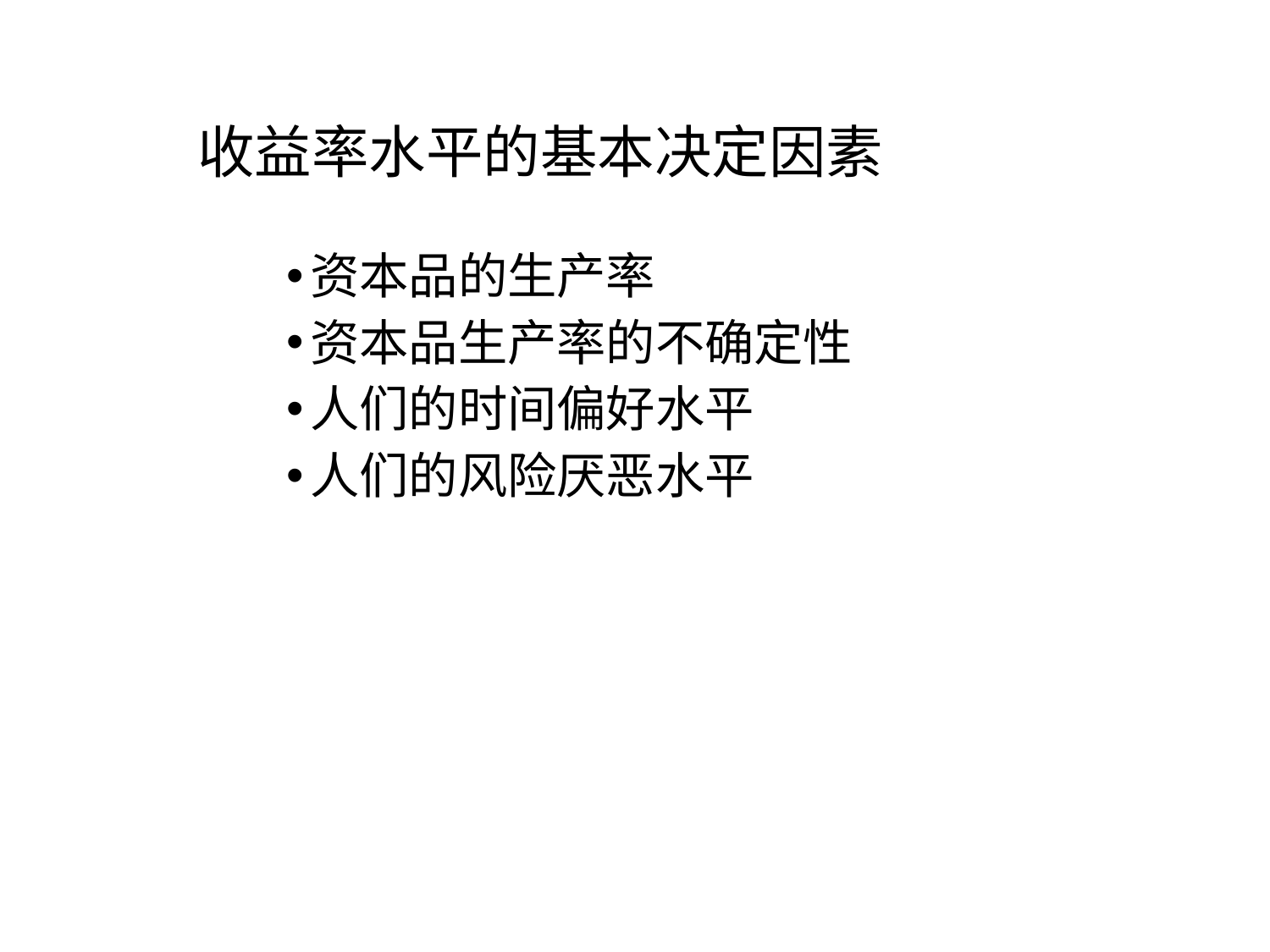

# 收益率水平的基本决定因素
资本品的生产率
资本品生产率的不确定性
人们的时间偏好水平
人们的风险厌恶水平